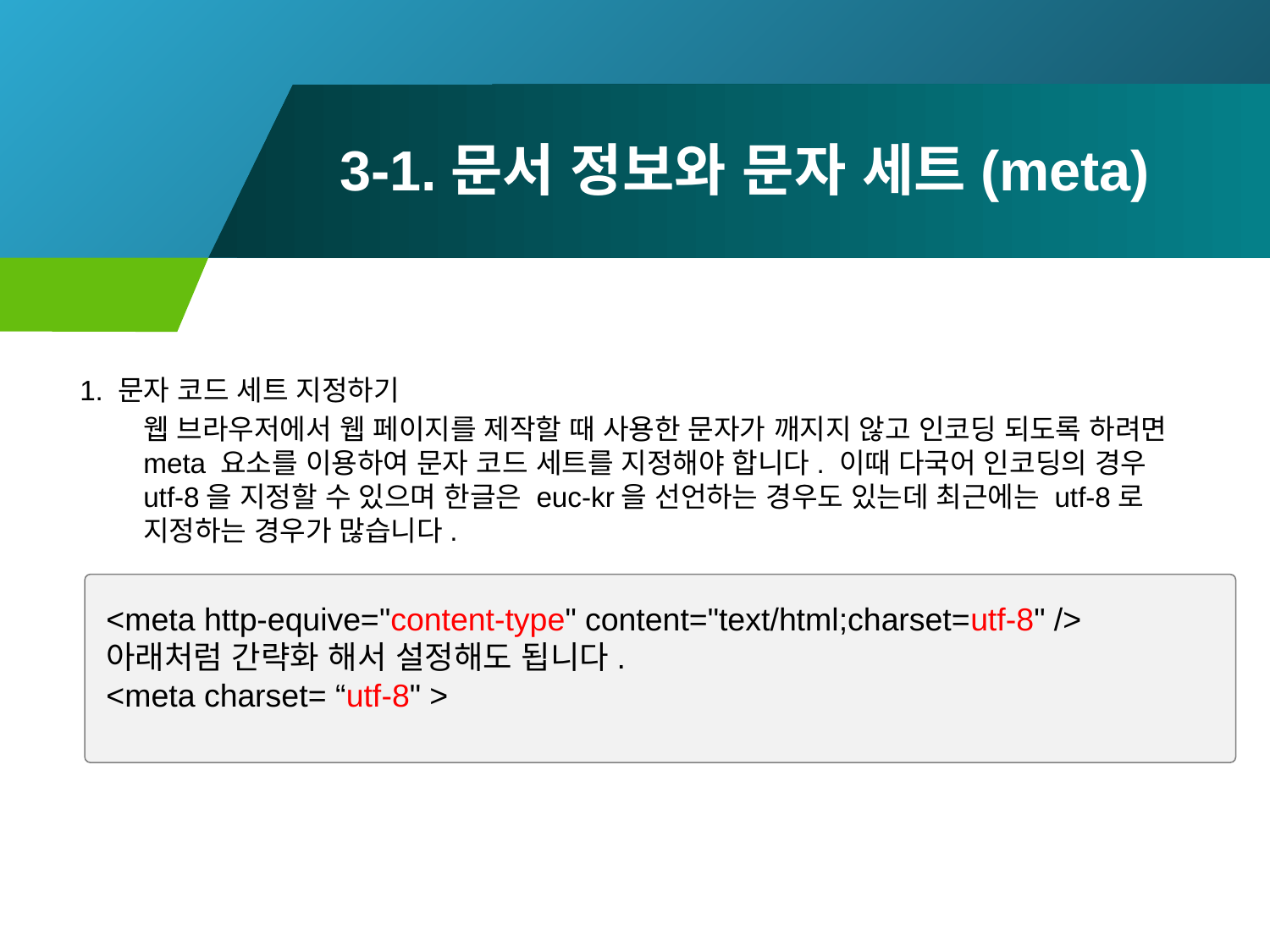

# 3-1.문서 정보와 문자 세트(meta)

1. 문자 코드 세트 지정하기
웹 브라우저에서 웹 페이지를 제작할 때 사용한 문자가 깨지지 않고 인코딩 되도록 하려면 meta 요소를 이용하여 문자 코드 세트를 지정해야 합니다. 이때 다국어 인코딩의 경우 utf-8을 지정할 수 있으며 한글은 euc-kr을 선언하는 경우도 있는데 최근에는 utf-8로 지정하는 경우가 많습니다.

<meta http-equive="content-type" content="text/html;charset=utf-8" />
아래처럼 간략화 해서 설정해도 됩니다.
<meta charset= “utf-8" >